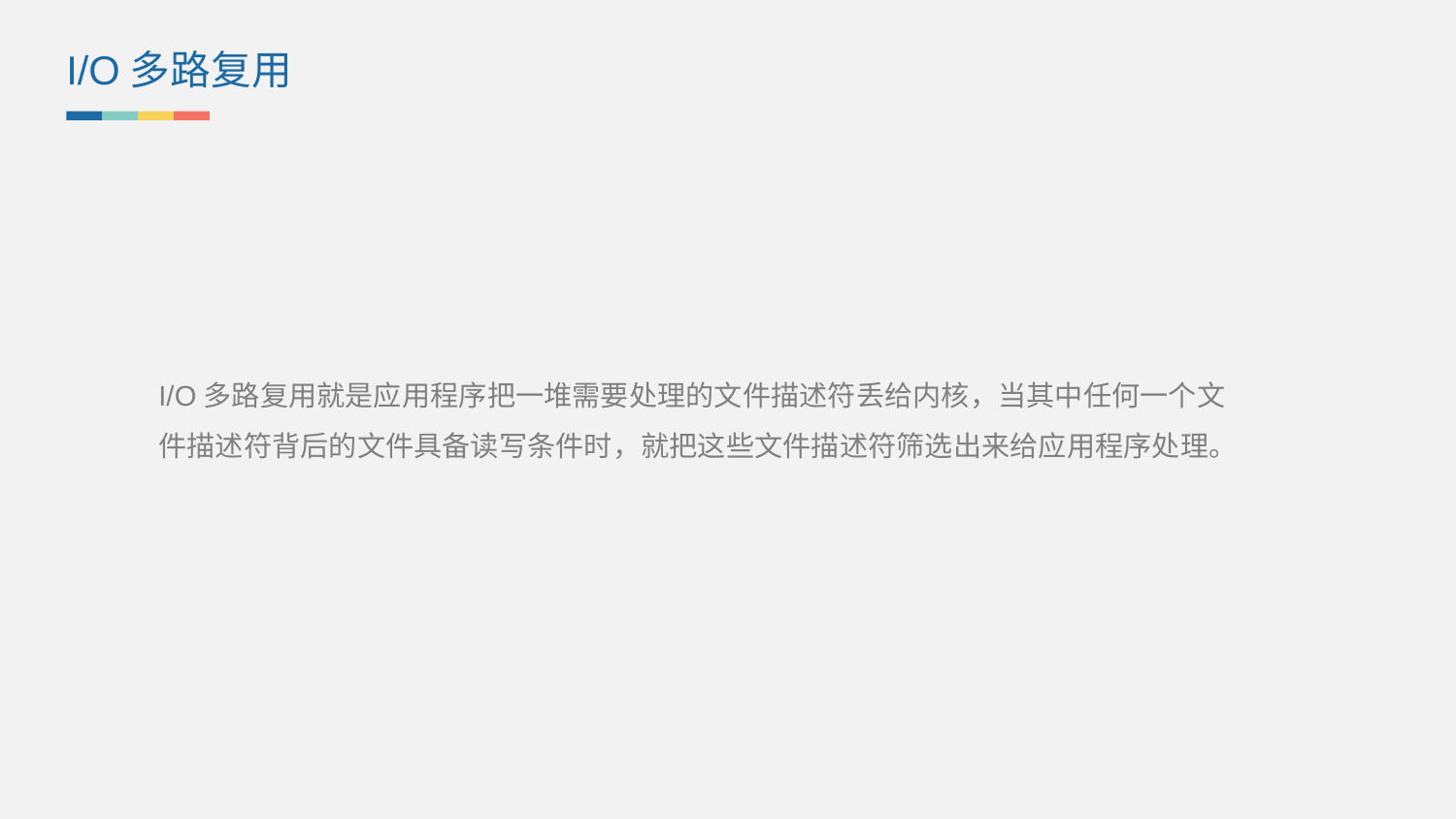

I/O多路复用

I/O多路复用就是应用程序把一堆需要处理的文件描述符丢给内核，当其中任何一个文件描述符背后的文件具备读写条件时，就把这些文件描述符筛选出来给应用程序处理。